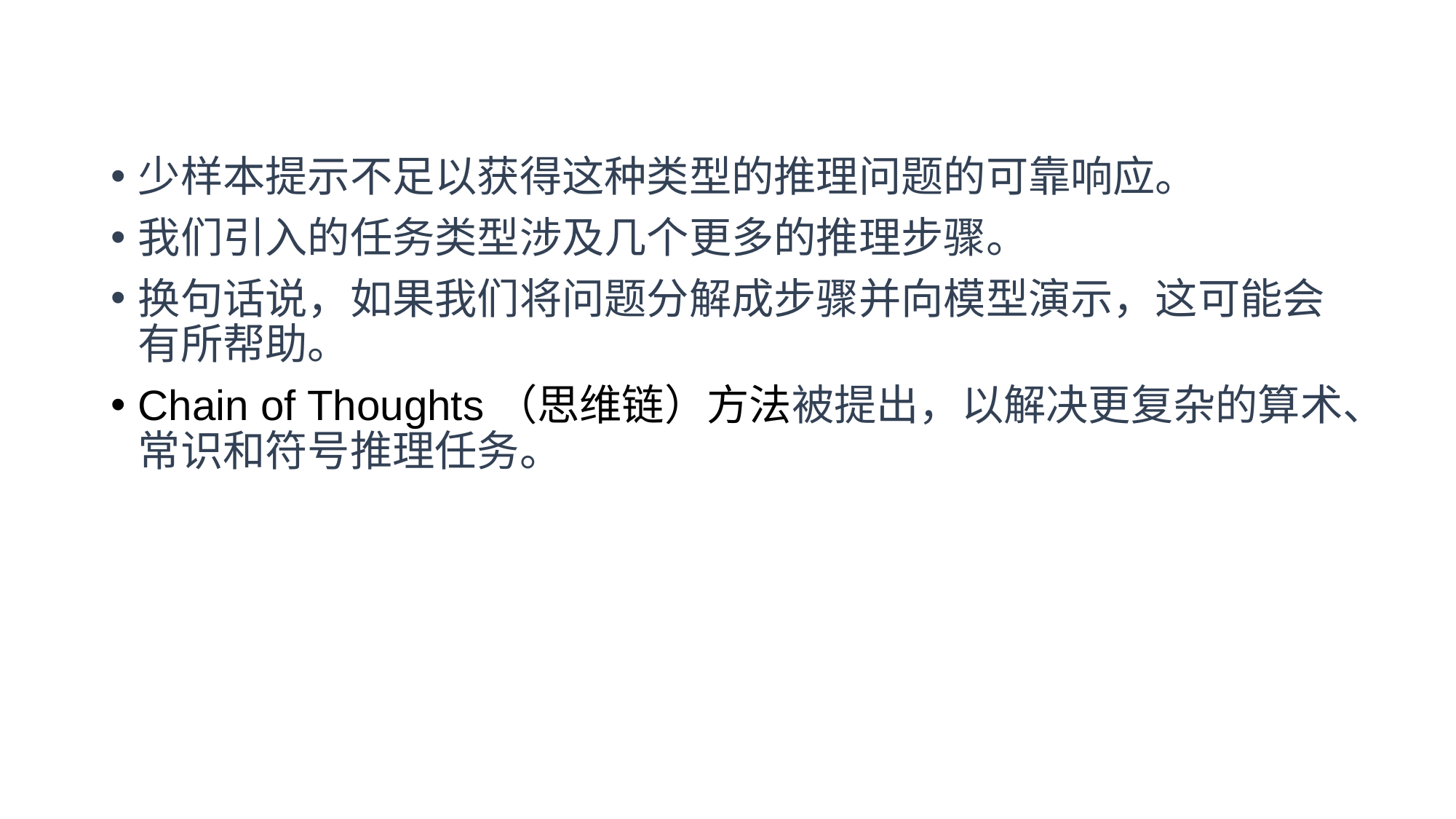

少样本提示不足以获得这种类型的推理问题的可靠响应。
我们引入的任务类型涉及几个更多的推理步骤。
换句话说，如果我们将问题分解成步骤并向模型演示，这可能会有所帮助。
Chain of Thoughts（思维链）方法被提出，以解决更复杂的算术、常识和符号推理任务。